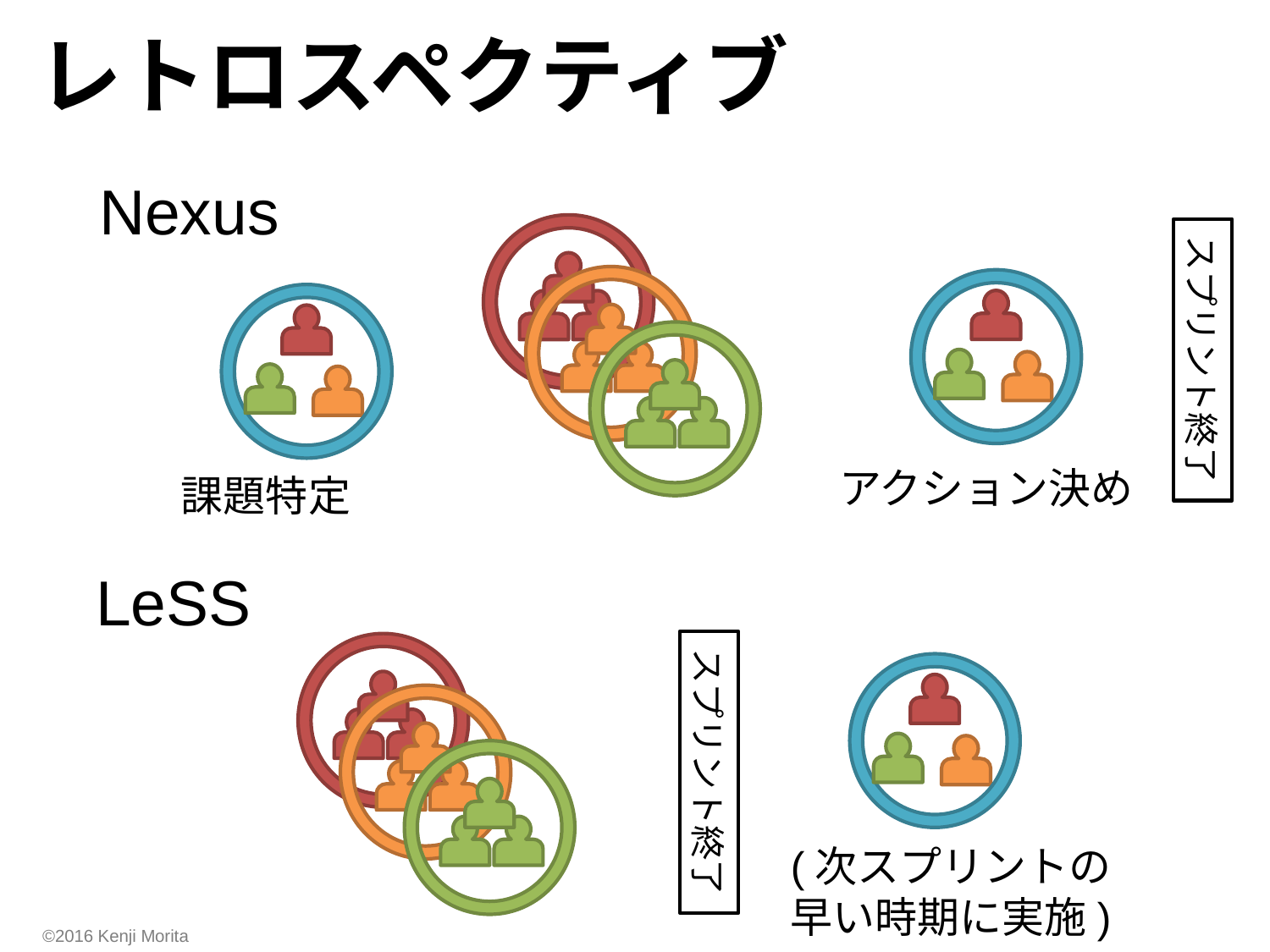

# レトロスペクティブ
Nexus

スプリント終了

アクション決め
課題特定
LeSS
スプリント終了

(次スプリントの
早い時期に実施)